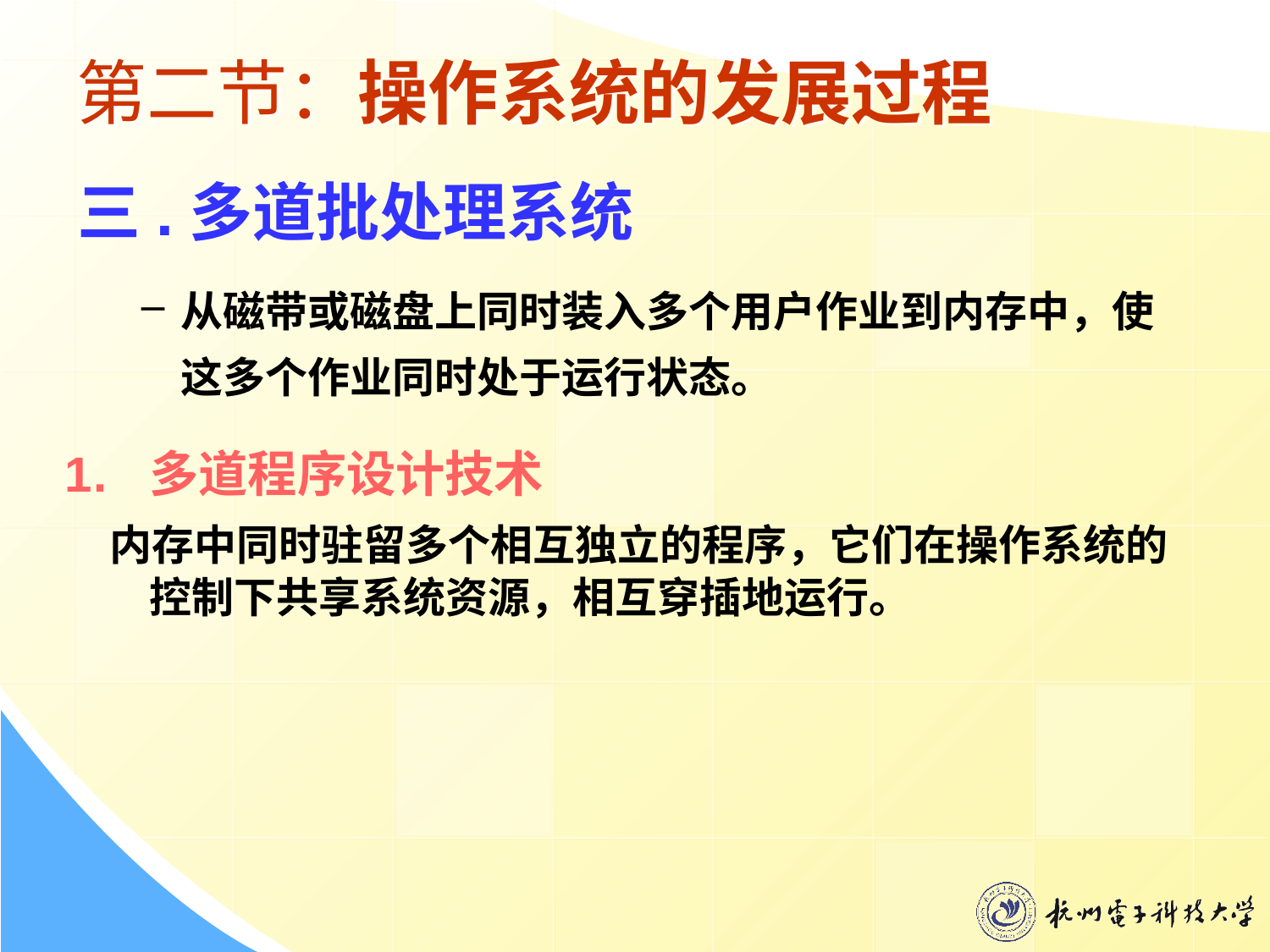

# 第二节：操作系统的发展过程
三.多道批处理系统
从磁带或磁盘上同时装入多个用户作业到内存中，使这多个作业同时处于运行状态。
多道程序设计技术
   内存中同时驻留多个相互独立的程序，它们在操作系统的控制下共享系统资源，相互穿插地运行。